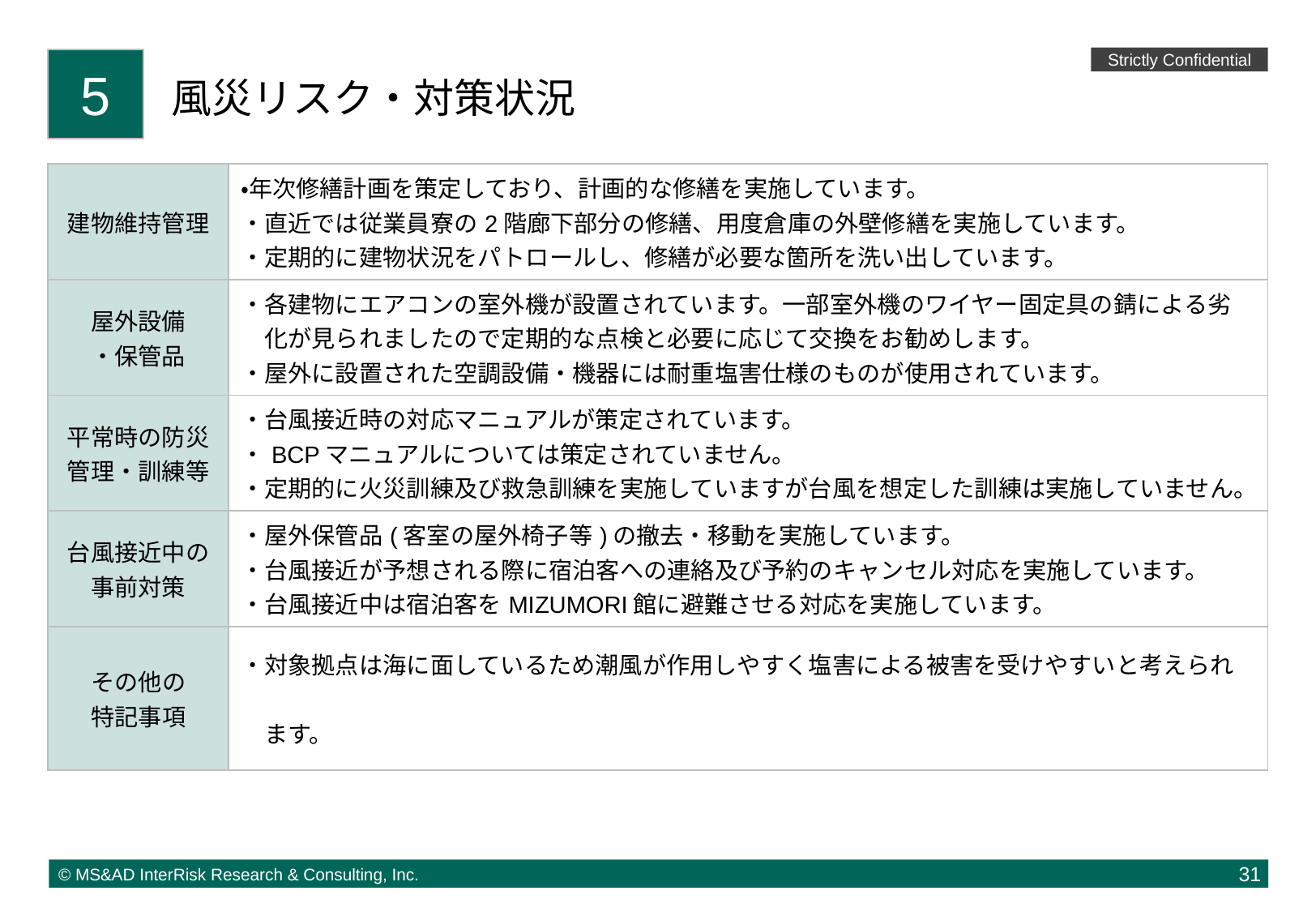

5
風災リスク・対策状況
| 建物維持管理 | ・年次修繕計画を策定しており、計画的な修繕を実施しています。 ・直近では従業員寮の2階廊下部分の修繕、用度倉庫の外壁修繕を実施しています。 ・定期的に建物状況をパトロールし、修繕が必要な箇所を洗い出しています。 |
| --- | --- |
| 屋外設備 ・保管品 | ・各建物にエアコンの室外機が設置されています。一部室外機のワイヤー固定具の錆による劣　 　化が見られましたので定期的な点検と必要に応じて交換をお勧めします。 ・屋外に設置された空調設備・機器には耐重塩害仕様のものが使用されています。 |
| 平常時の防災管理・訓練等 | ・台風接近時の対応マニュアルが策定されています。 ・BCPマニュアルについては策定されていません。 ・定期的に火災訓練及び救急訓練を実施していますが台風を想定した訓練は実施していません。 |
| 台風接近中の事前対策 | ・屋外保管品(客室の屋外椅子等)の撤去・移動を実施しています。 ・台風接近が予想される際に宿泊客への連絡及び予約のキャンセル対応を実施しています。 ・台風接近中は宿泊客をMIZUMORI館に避難させる対応を実施しています。 |
| その他の 特記事項 | ・対象拠点は海に面しているため潮風が作用しやすく塩害による被害を受けやすいと考えられ　 　ます。 |
31